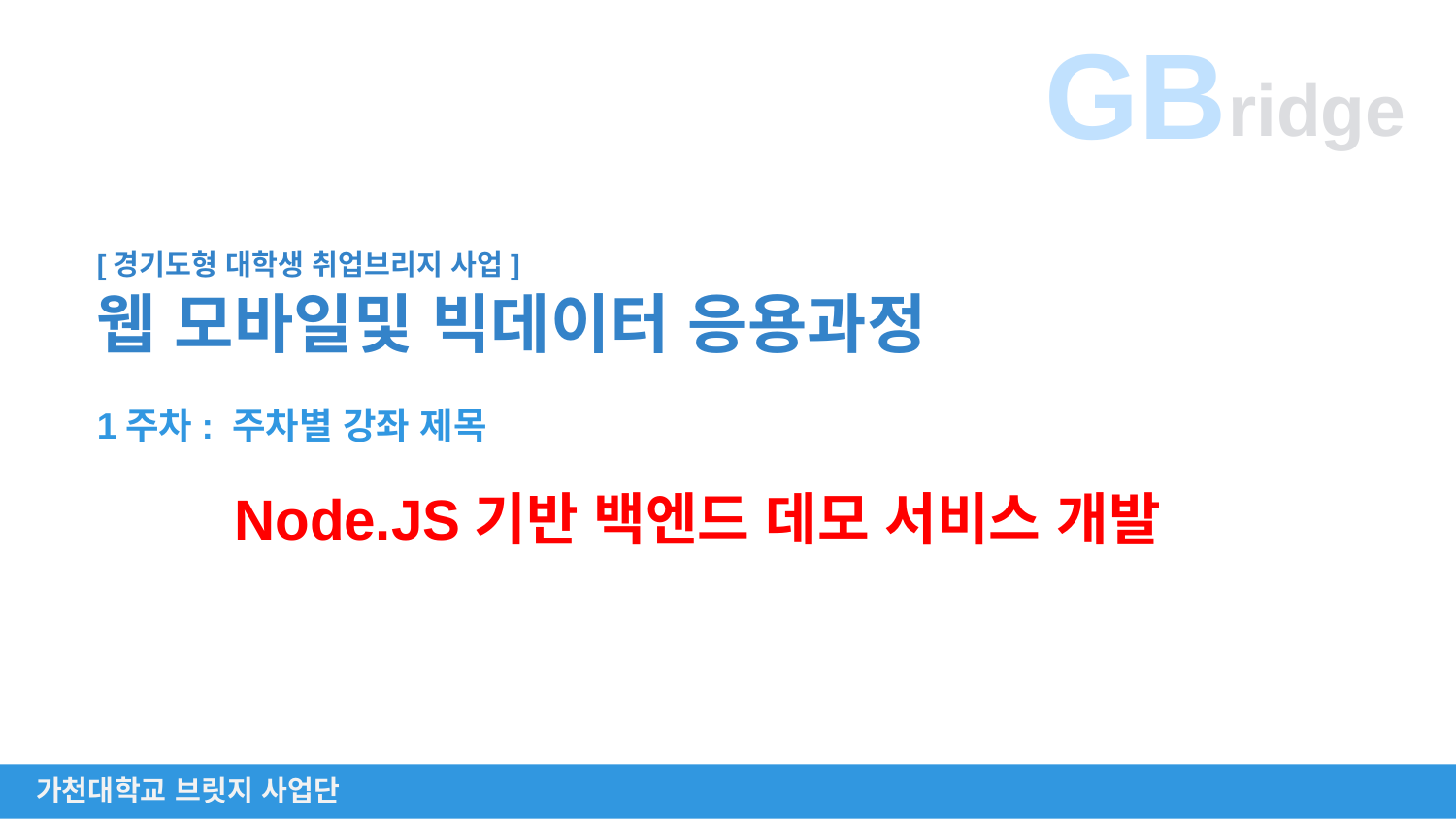

GB
ridge
[경기도형 대학생 취업브리지 사업]
웹 모바일및 빅데이터 응용과정
1주차: 주차별 강좌 제목
Node.JS기반 백엔드 데모 서비스 개발
가천대학교 브릿지 사업단